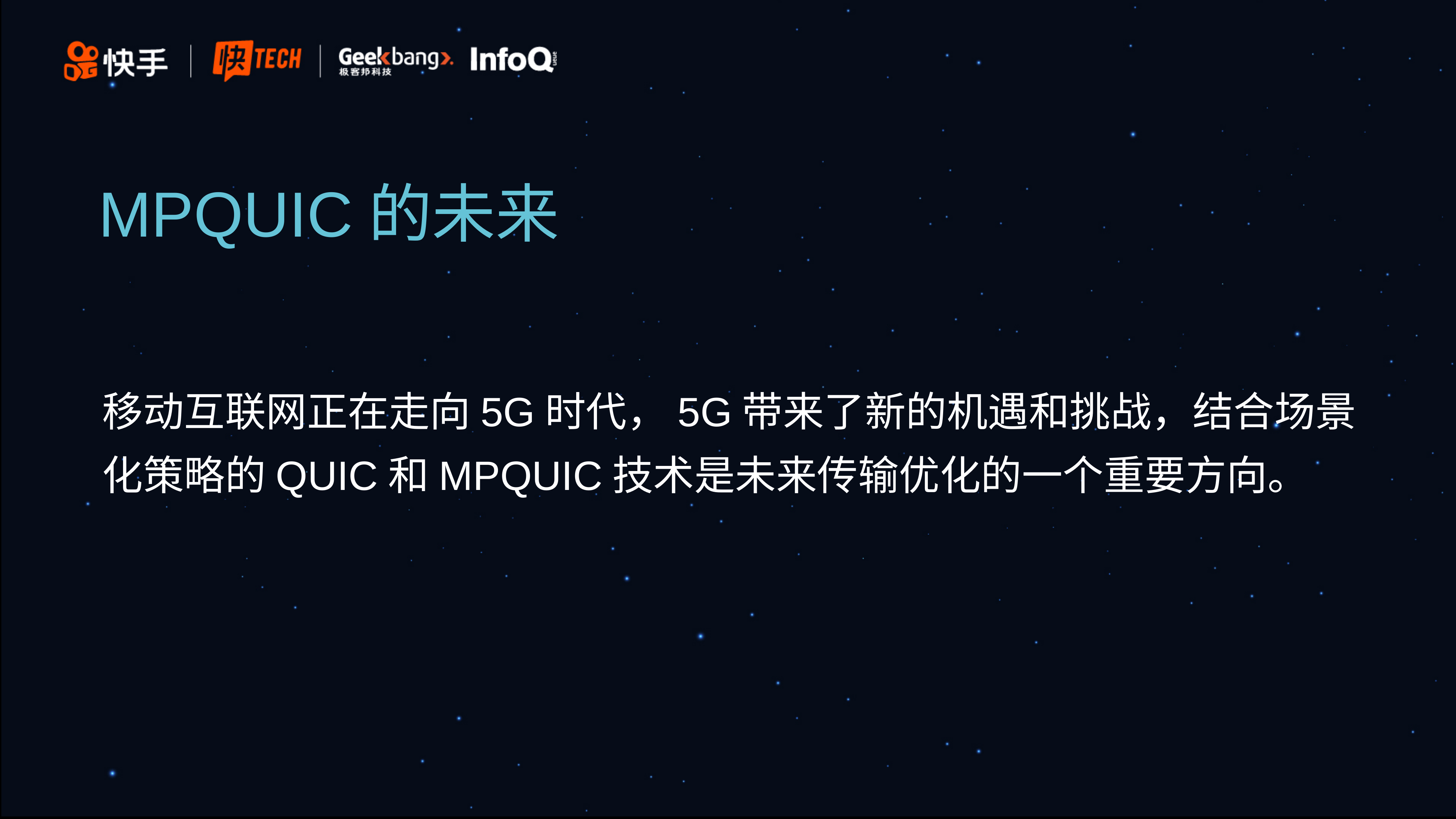

# MPQUIC的未来
移动互联网正在走向5G时代，5G带来了新的机遇和挑战，结合场景化策略的QUIC和MPQUIC技术是未来传输优化的一个重要方向。